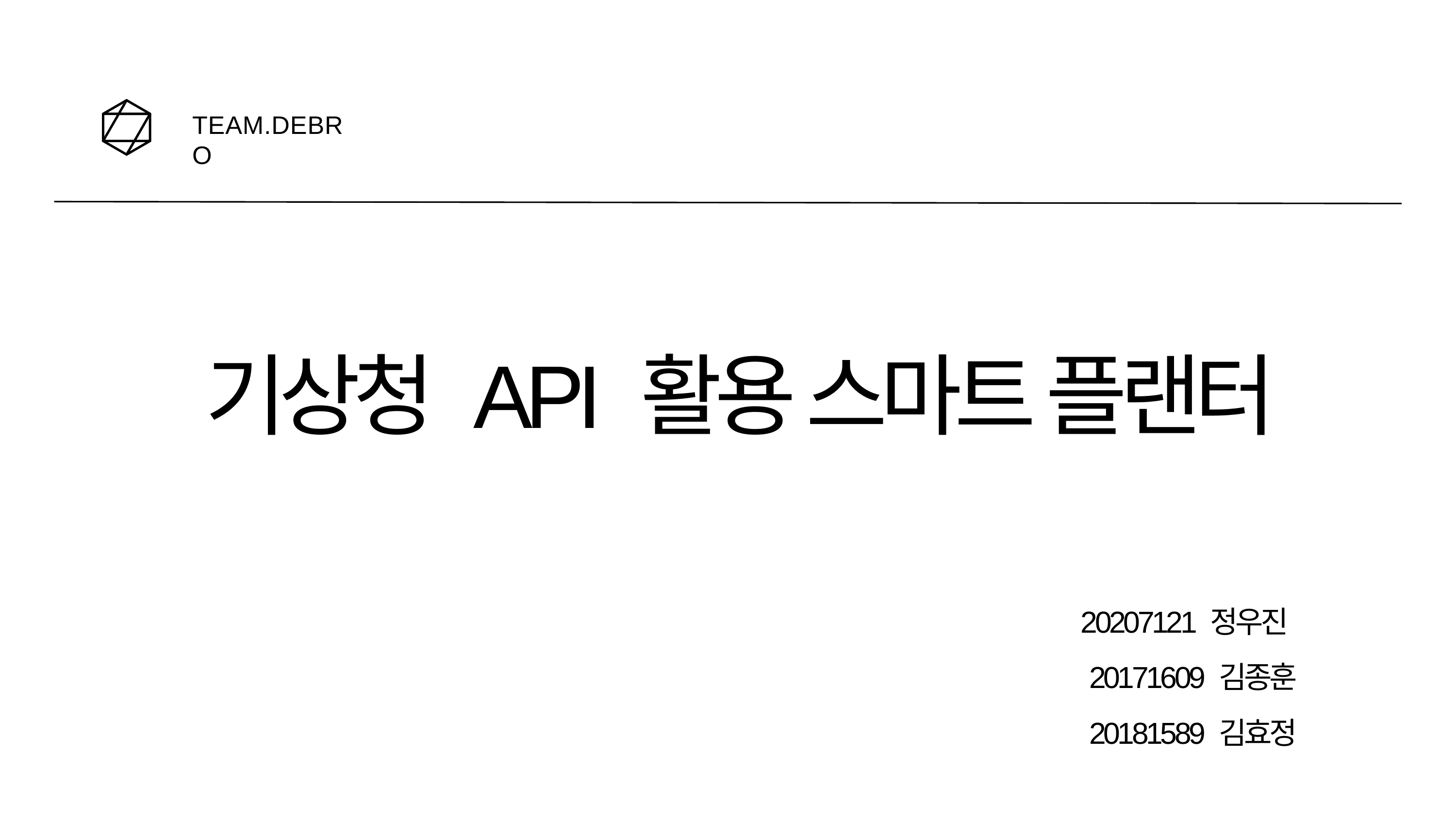

TEAM.DEBRO
# 기상청 API 활용 스마트 플랜터
20207121 정우진
20171609 김종훈
20181589 김효정